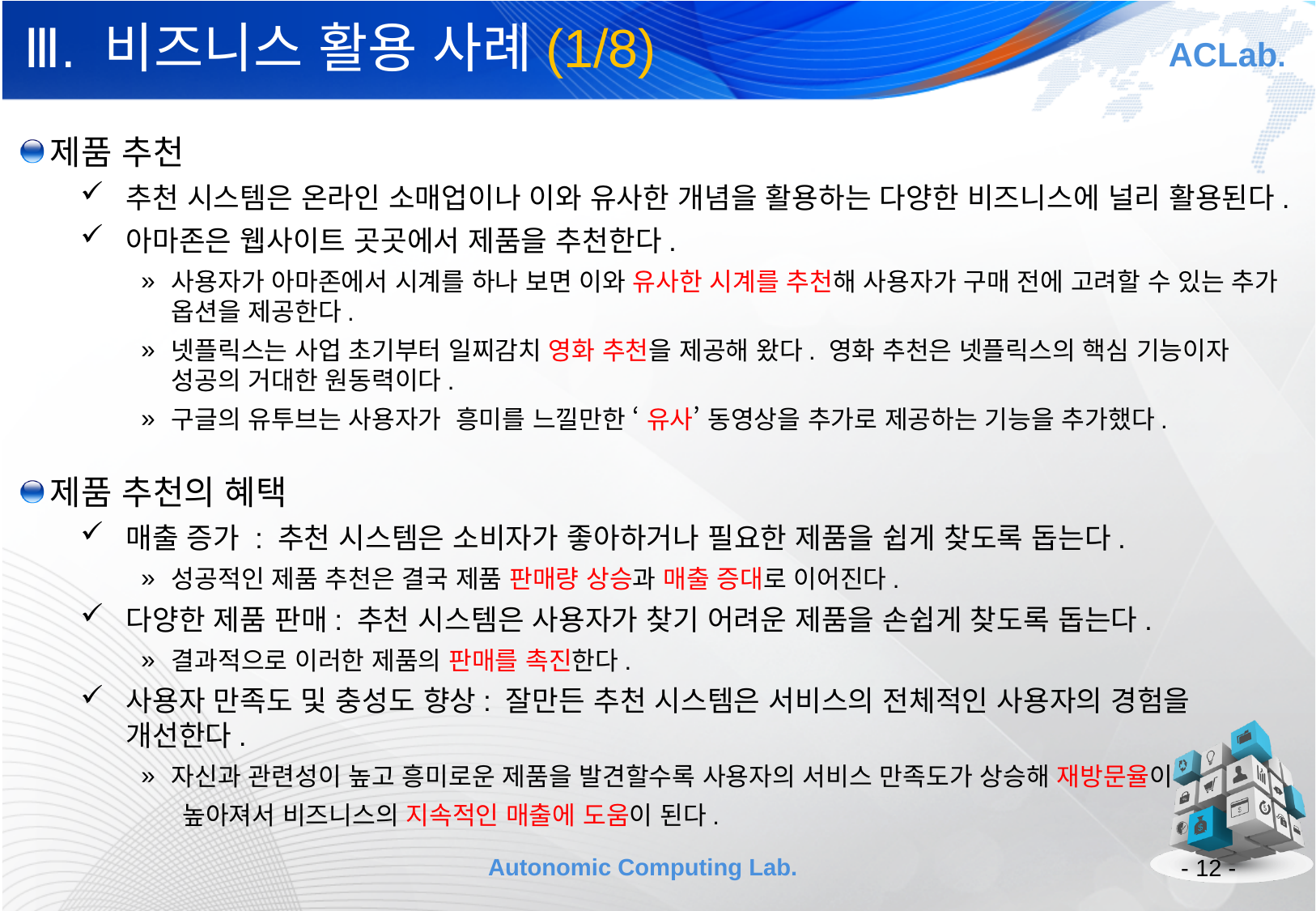

# Ⅲ. 비즈니스 활용 사례(1/8)
제품 추천
추천 시스템은 온라인 소매업이나 이와 유사한 개념을 활용하는 다양한 비즈니스에 널리 활용된다.
아마존은 웹사이트 곳곳에서 제품을 추천한다.
사용자가 아마존에서 시계를 하나 보면 이와 유사한 시계를 추천해 사용자가 구매 전에 고려할 수 있는 추가 옵션을 제공한다.
넷플릭스는 사업 초기부터 일찌감치 영화 추천을 제공해 왔다. 영화 추천은 넷플릭스의 핵심 기능이자 성공의 거대한 원동력이다.
구글의 유투브는 사용자가  흥미를 느낄만한 ‘ 유사’ 동영상을 추가로 제공하는 기능을 추가했다.
제품 추천의 혜택
매출 증가 : 추천 시스템은 소비자가 좋아하거나 필요한 제품을 쉽게 찾도록 돕는다.
성공적인 제품 추천은 결국 제품 판매량 상승과 매출 증대로 이어진다.
다양한 제품 판매: 추천 시스템은 사용자가 찾기 어려운 제품을 손쉽게 찾도록 돕는다.
결과적으로 이러한 제품의 판매를 촉진한다.
사용자 만족도 및 충성도 향상: 잘만든 추천 시스템은 서비스의 전체적인 사용자의 경험을 개선한다.
자신과 관련성이 높고 흥미로운 제품을 발견할수록 사용자의 서비스 만족도가 상승해 재방문율이
     높아져서 비즈니스의 지속적인 매출에 도움이 된다.

- 12 -